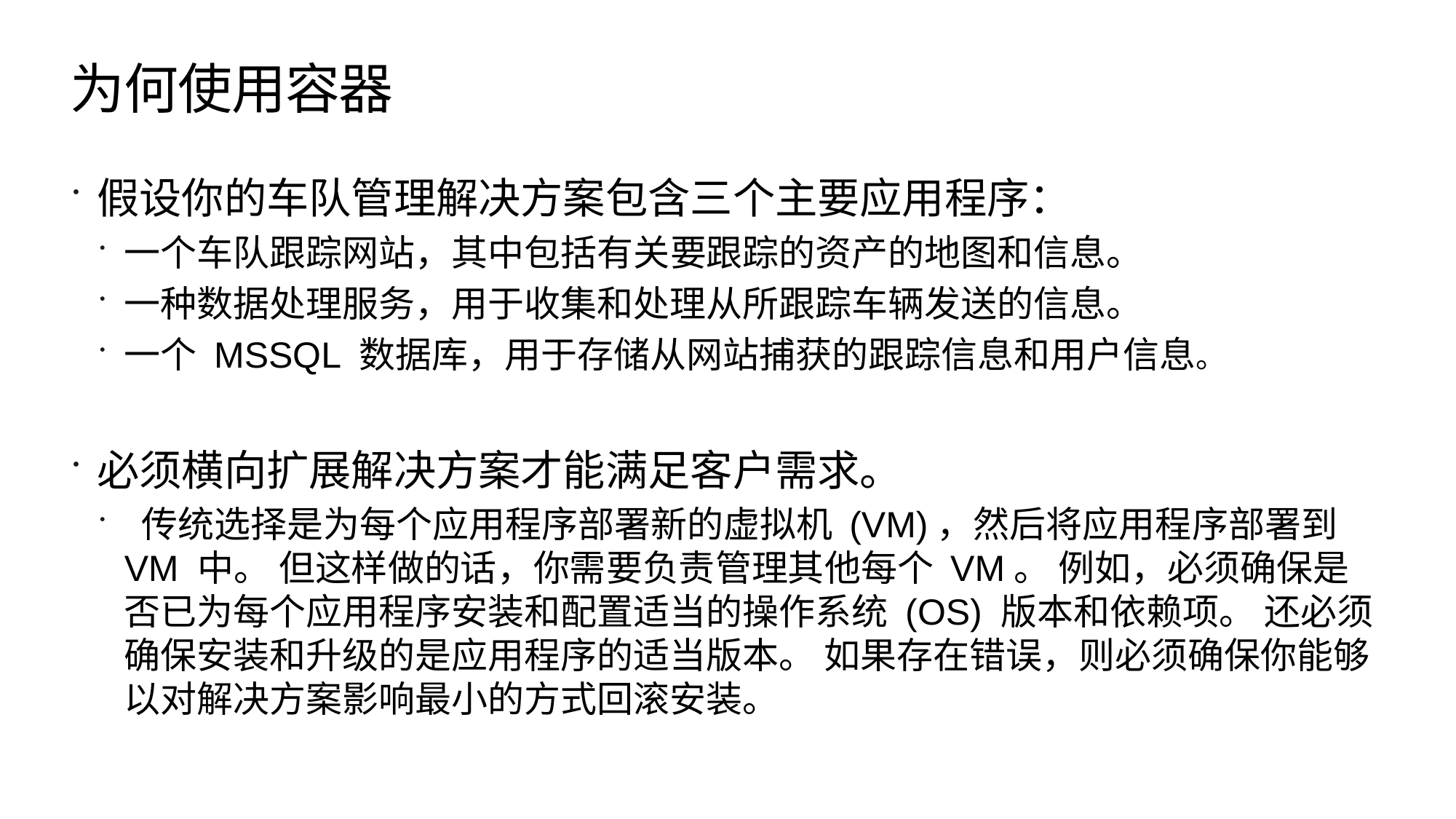

# 为何使用容器
假设你的车队管理解决方案包含三个主要应用程序：
一个车队跟踪网站，其中包括有关要跟踪的资产的地图和信息。
一种数据处理服务，用于收集和处理从所跟踪车辆发送的信息。
一个 MSSQL 数据库，用于存储从网站捕获的跟踪信息和用户信息。

必须横向扩展解决方案才能满足客户需求。
 传统选择是为每个应用程序部署新的虚拟机 (VM)，然后将应用程序部署到 VM 中。 但这样做的话，你需要负责管理其他每个 VM。 例如，必须确保是否已为每个应用程序安装和配置适当的操作系统 (OS) 版本和依赖项。 还必须确保安装和升级的是应用程序的适当版本。 如果存在错误，则必须确保你能够以对解决方案影响最小的方式回滚安装。